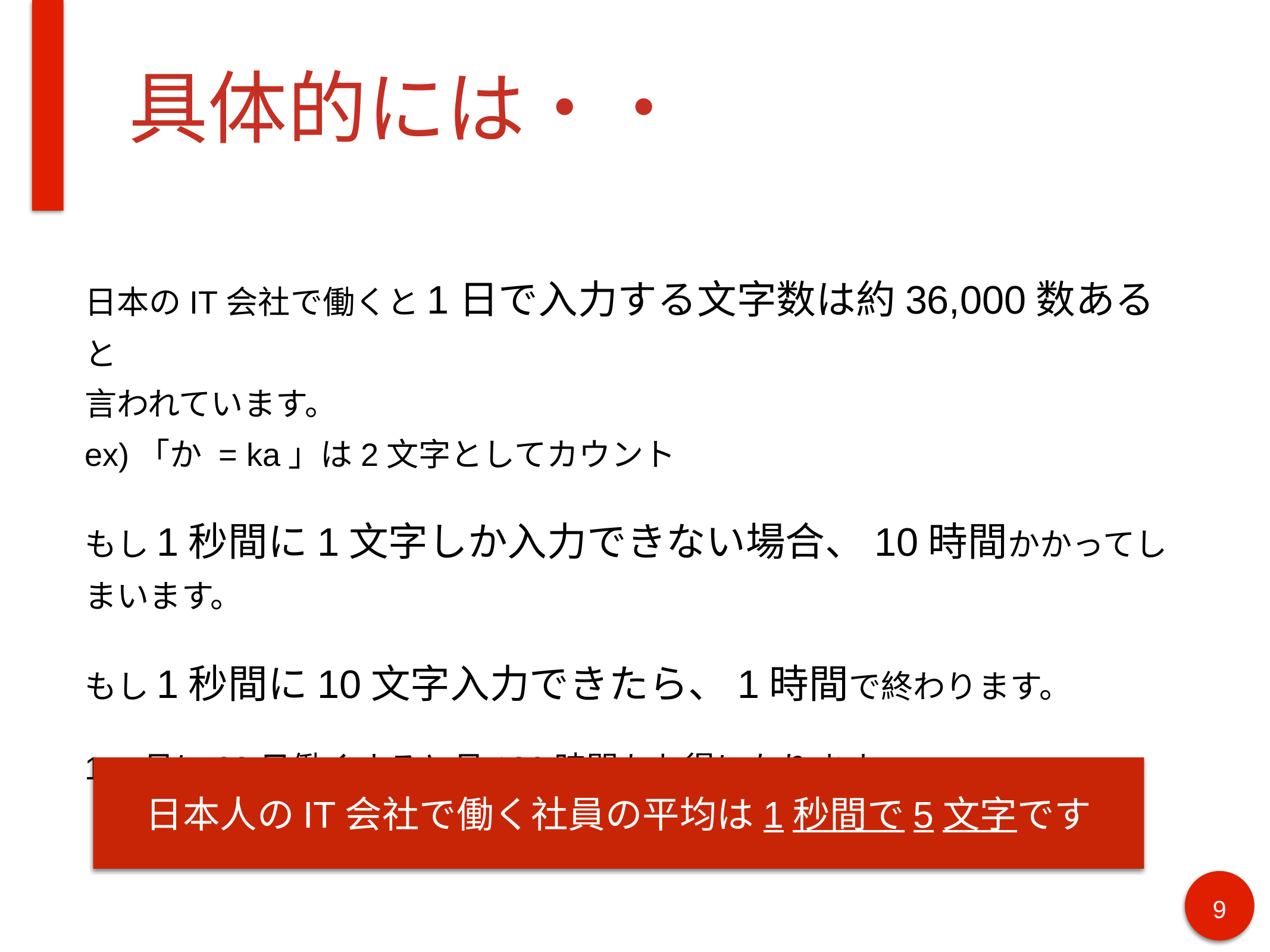

# 具体的には・・
日本のIT会社で働くと1日で入力する文字数は約36,000数あると
言われています。
ex)「か = ka」は2文字としてカウント
もし1秒間に1文字しか入力できない場合、10時間かかってしまいます。
もし1秒間に10文字入力できたら、1時間で終わります。
1ヶ月に20日働くすると月180時間もお得になります。
日本人のIT会社で働く社員の平均は1秒間で5文字です
9